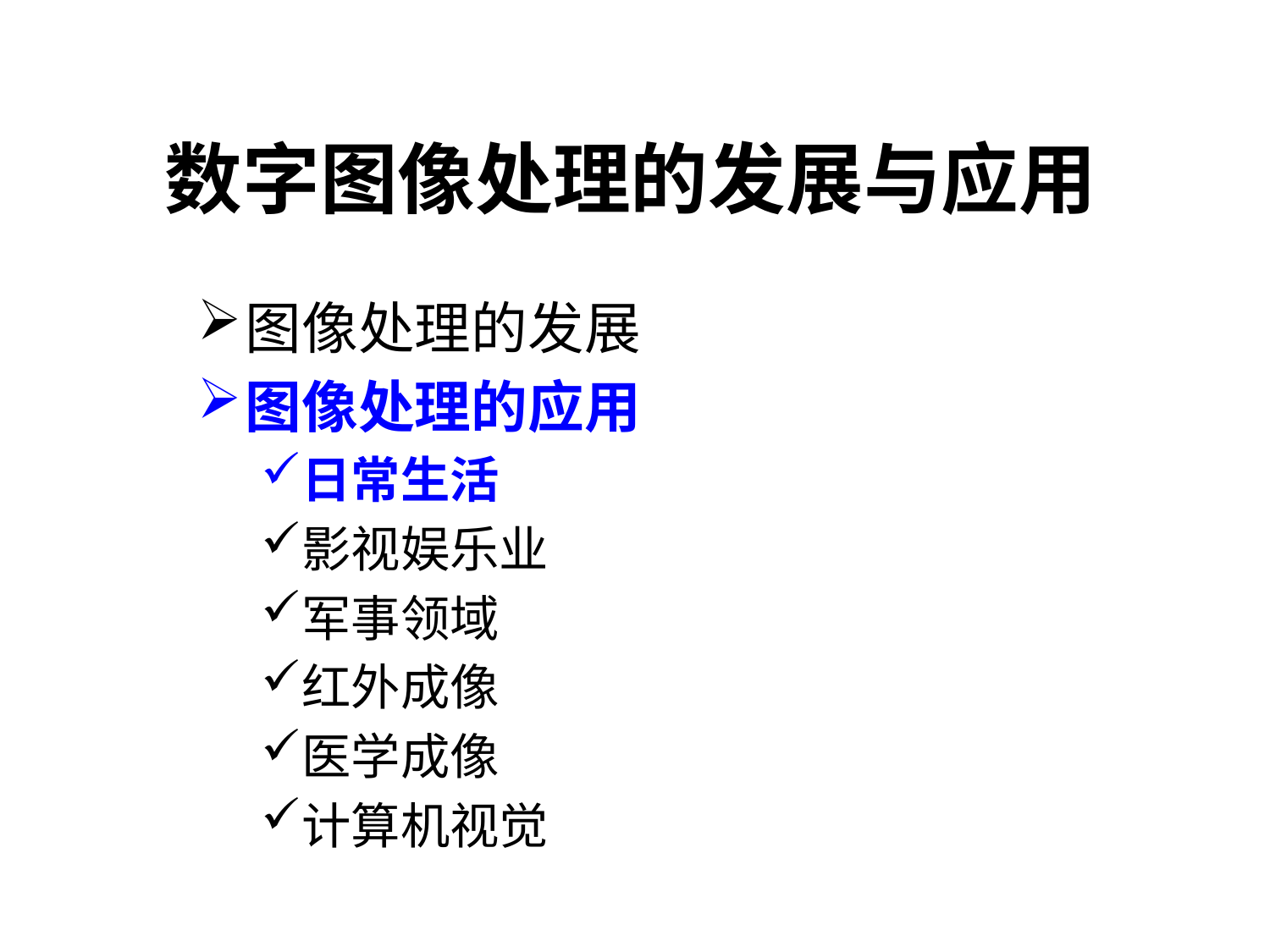

# 数字图像处理的发展与应用
图像处理的发展
图像处理的应用
日常生活
影视娱乐业
军事领域
红外成像
医学成像
计算机视觉